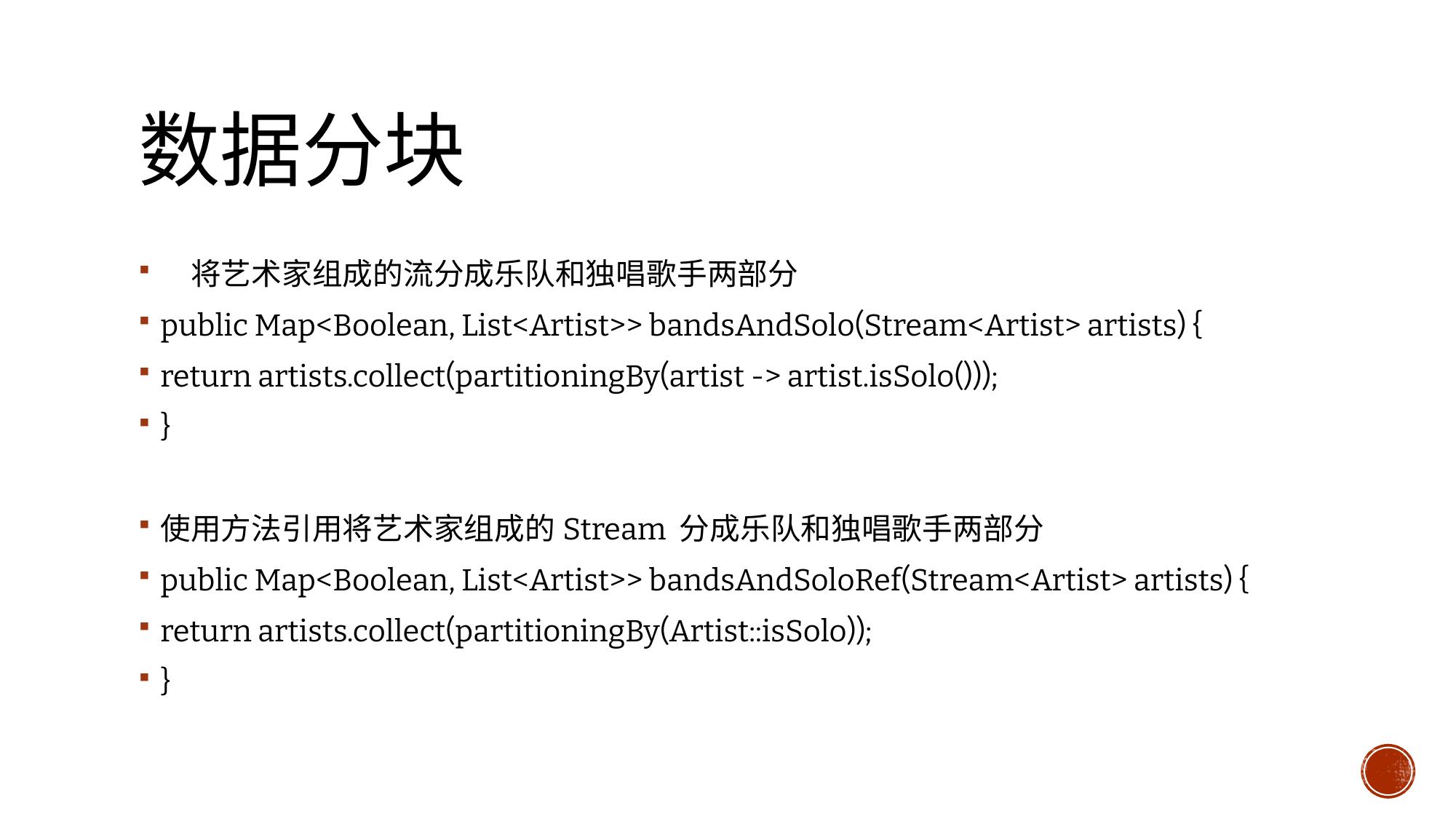

# 数据分块
　将艺术家组成的流分成乐队和独唱歌手两部分
public Map<Boolean, List<Artist>> bandsAndSolo(Stream<Artist> artists) {
return artists.collect(partitioningBy(artist -> artist.isSolo()));
}

使用方法引用将艺术家组成的Stream 分成乐队和独唱歌手两部分
public Map<Boolean, List<Artist>> bandsAndSoloRef(Stream<Artist> artists) {
return artists.collect(partitioningBy(Artist::isSolo));
}